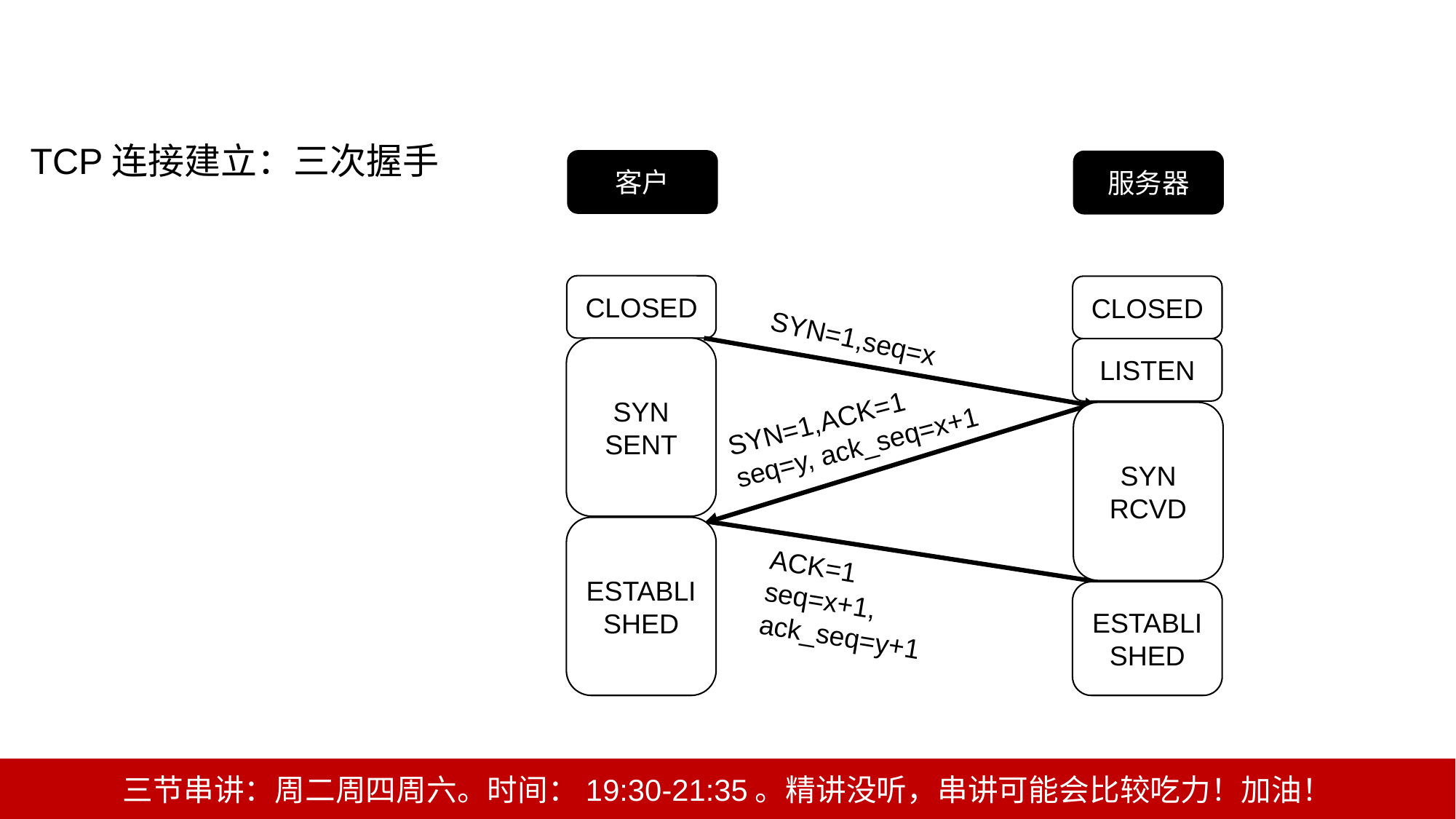

TCP连接建立：三次握手
客户
服务器
CLOSED
CLOSED
SYN=1,seq=x
SYN SENT
LISTEN
SYN=1,ACK=1
seq=y, ack_seq=x+1
SYN RCVD
ESTABLISHED
ACK=1
seq=x+1, ack_seq=y+1
ESTABLISHED